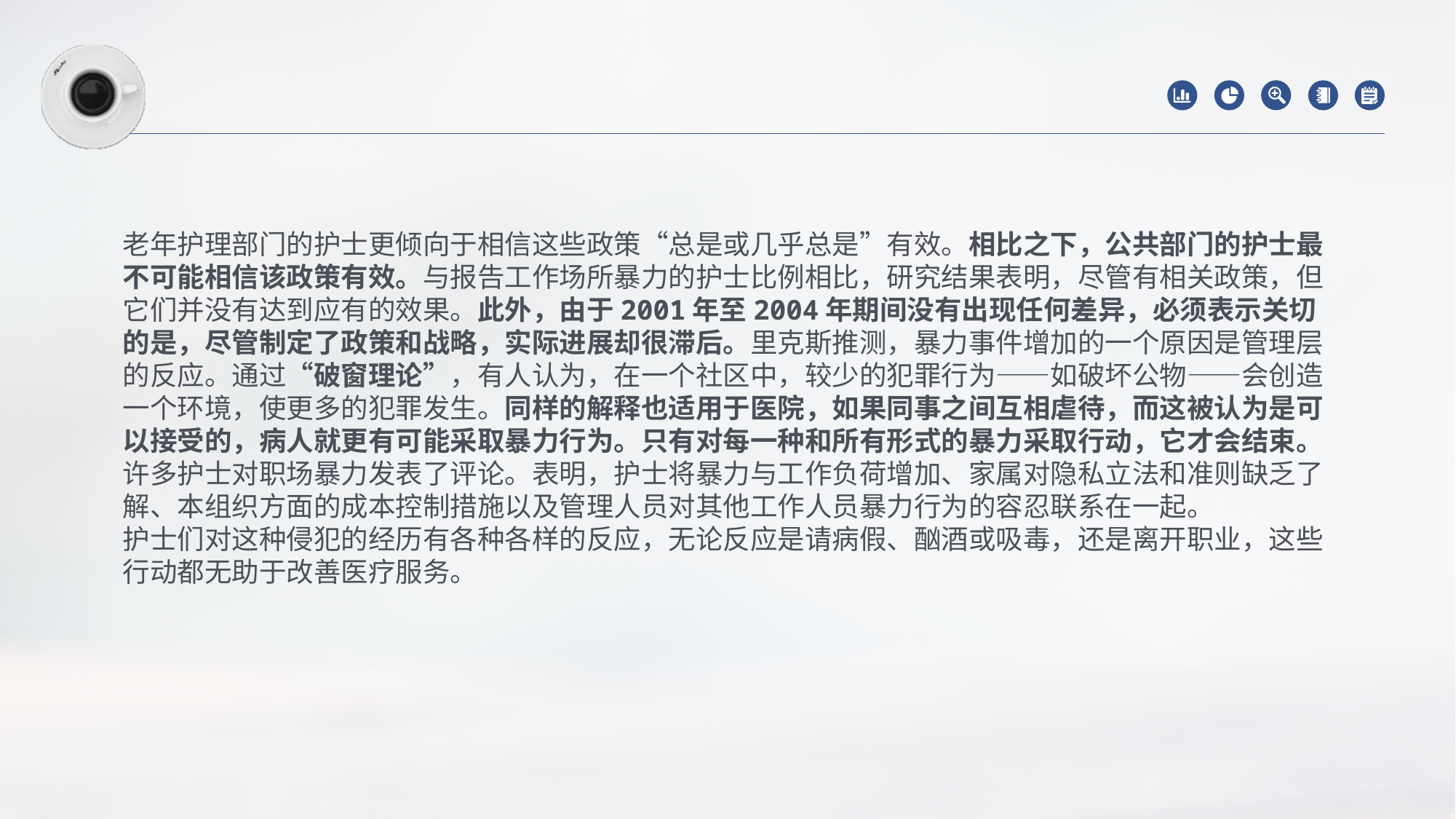

老年护理部门的护士更倾向于相信这些政策“总是或几乎总是”有效。相比之下，公共部门的护士最不可能相信该政策有效。与报告工作场所暴力的护士比例相比，研究结果表明，尽管有相关政策，但它们并没有达到应有的效果。此外，由于2001年至2004年期间没有出现任何差异，必须表示关切的是，尽管制定了政策和战略，实际进展却很滞后。里克斯推测，暴力事件增加的一个原因是管理层的反应。通过“破窗理论”，有人认为，在一个社区中，较少的犯罪行为——如破坏公物——会创造一个环境，使更多的犯罪发生。同样的解释也适用于医院，如果同事之间互相虐待，而这被认为是可以接受的，病人就更有可能采取暴力行为。只有对每一种和所有形式的暴力采取行动，它才会结束。
许多护士对职场暴力发表了评论。表明，护士将暴力与工作负荷增加、家属对隐私立法和准则缺乏了解、本组织方面的成本控制措施以及管理人员对其他工作人员暴力行为的容忍联系在一起。
护士们对这种侵犯的经历有各种各样的反应，无论反应是请病假、酗酒或吸毒，还是离开职业，这些行动都无助于改善医疗服务。